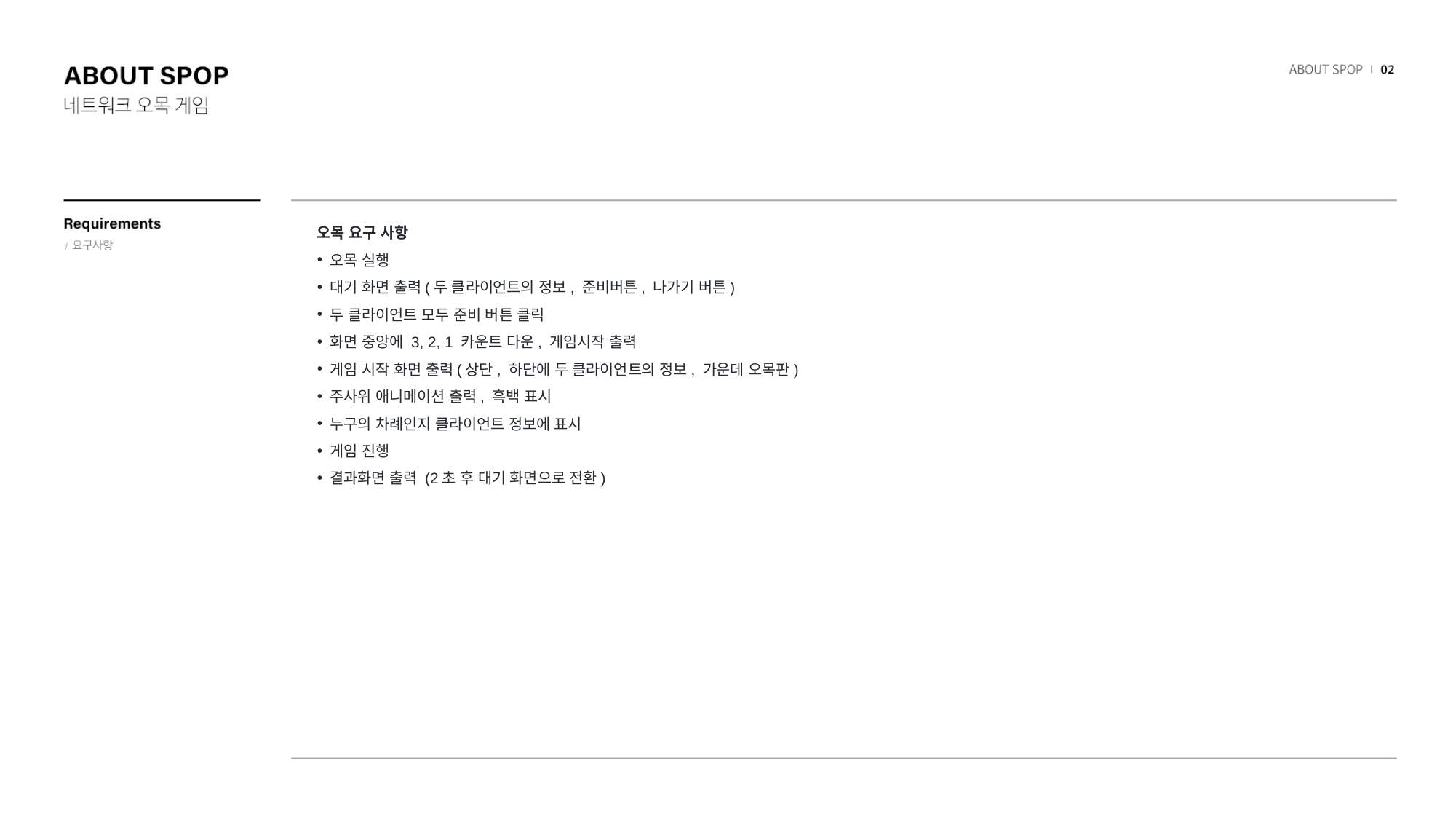

오목 요구 사항
 오목 실행
 대기 화면 출력(두 클라이언트의 정보, 준비버튼, 나가기 버튼)
 두 클라이언트 모두 준비 버튼 클릭
 화면 중앙에 3, 2, 1 카운트 다운, 게임시작 출력
 게임 시작 화면 출력(상단, 하단에 두 클라이언트의 정보, 가운데 오목판)
 주사위 애니메이션 출력, 흑백 표시
 누구의 차례인지 클라이언트 정보에 표시
 게임 진행
 결과화면 출력 (2초 후 대기 화면으로 전환)